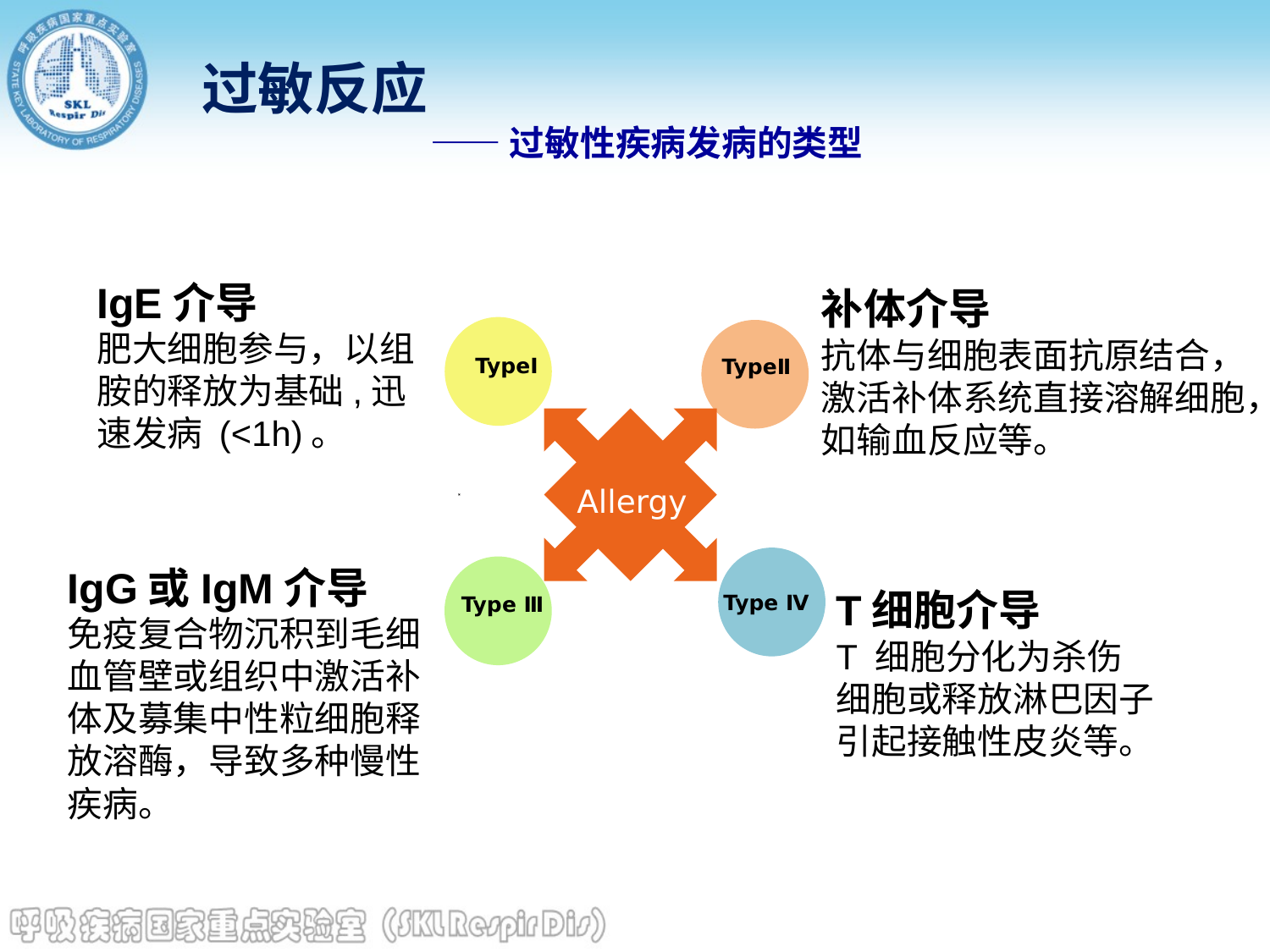

过敏反应
——过敏性疾病发病的类型
IgE介导
肥大细胞参与，以组胺的释放为基础,迅
速发病 (<1h)。
补体介导
抗体与细胞表面抗原结合，激活补体系统直接溶解细胞，如输血反应等。

TypeⅠ
TypeⅡ

Allergy

Type Ⅳ
Type Ⅲ
IgG或IgM介导
免疫复合物沉积到毛细血管壁或组织中激活补体及募集中性粒细胞释放溶酶，导致多种慢性疾病。
T细胞介导
T 细胞分化为杀伤细胞或释放淋巴因子引起接触性皮炎等。